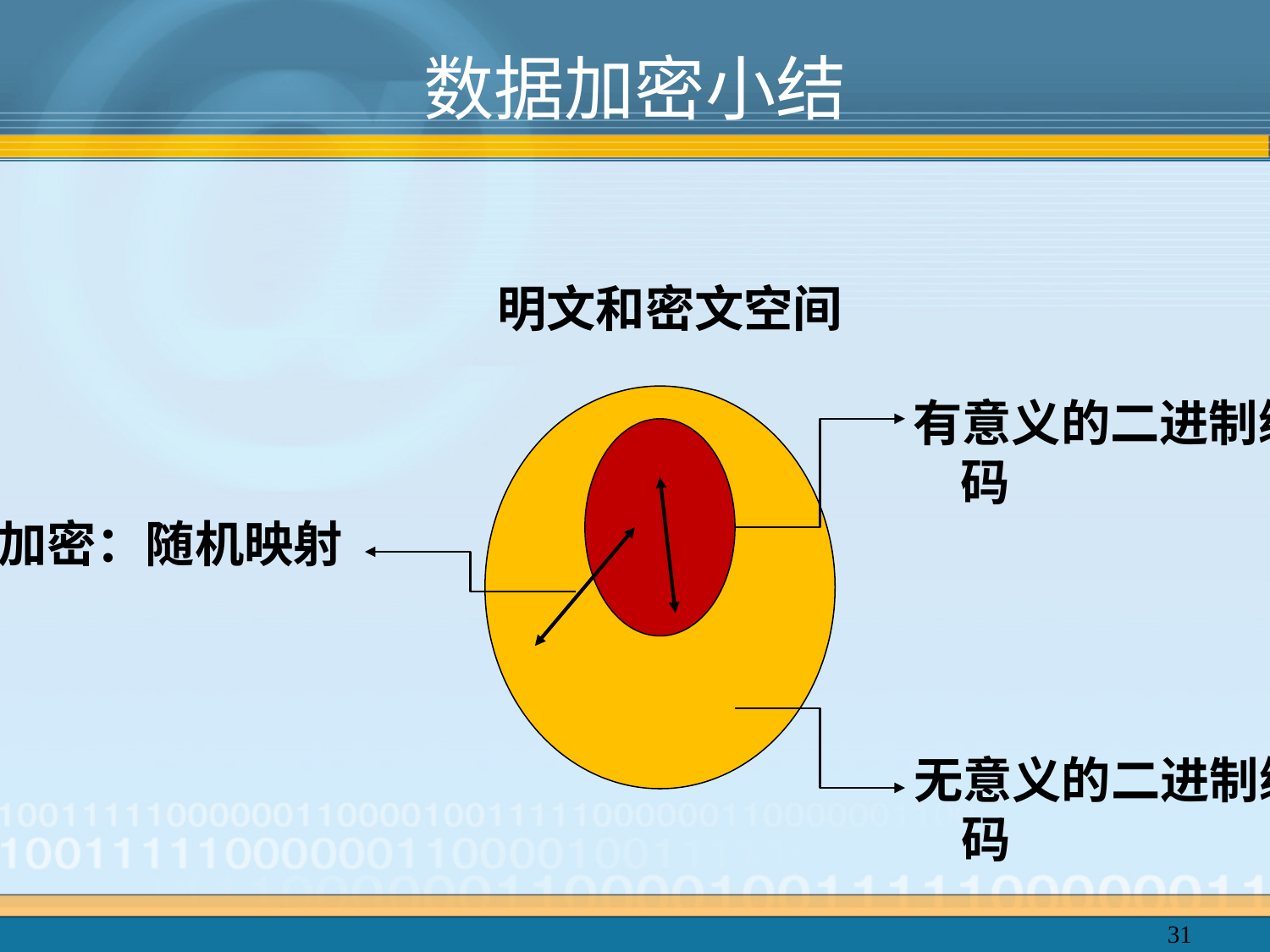

# 数据加密小结
明文和密文空间
有意义的二进制编码

加密：随机映射
无意义的二进制编码
31